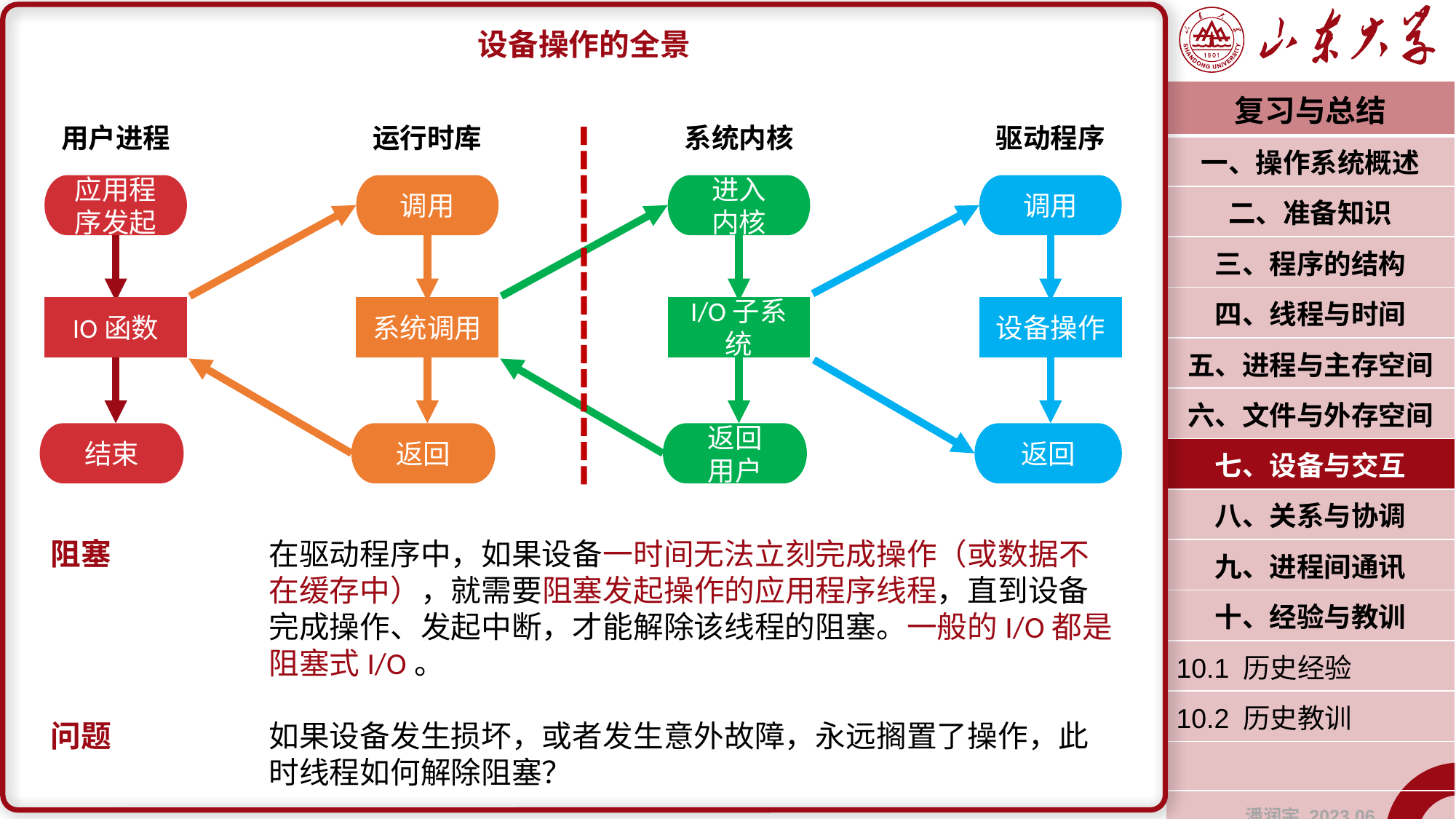

设备操作的全景

阻塞		在驱动程序中，如果设备一时间无法立刻完成操作（或数据不		在缓存中），就需要阻塞发起操作的应用程序线程，直到设备		完成操作、发起中断，才能解除该线程的阻塞。一般的I/O都是		阻塞式I/O。

问题		如果设备发生损坏，或者发生意外故障，永远搁置了操作，此		时线程如何解除阻塞？
| 复习与总结 |
| --- |
| 一、操作系统概述 |
| 二、准备知识 |
| 三、程序的结构 |
| 四、线程与时间 |
| 五、进程与主存空间 |
| 六、文件与外存空间 |
| 七、设备与交互 |
| 八、关系与协调 |
| 九、进程间通讯 |
| 十、经验与教训 |
| 10.1 历史经验 |
| 10.2 历史教训 |
|  |
| 潘润宇 2023.06 |

用户进程
运行时库
系统内核
驱动程序
应用程序发起
IO函数
结束
调用
系统调用
返回
进入
内核
I/O子系统
返回
用户
调用
设备操作
返回